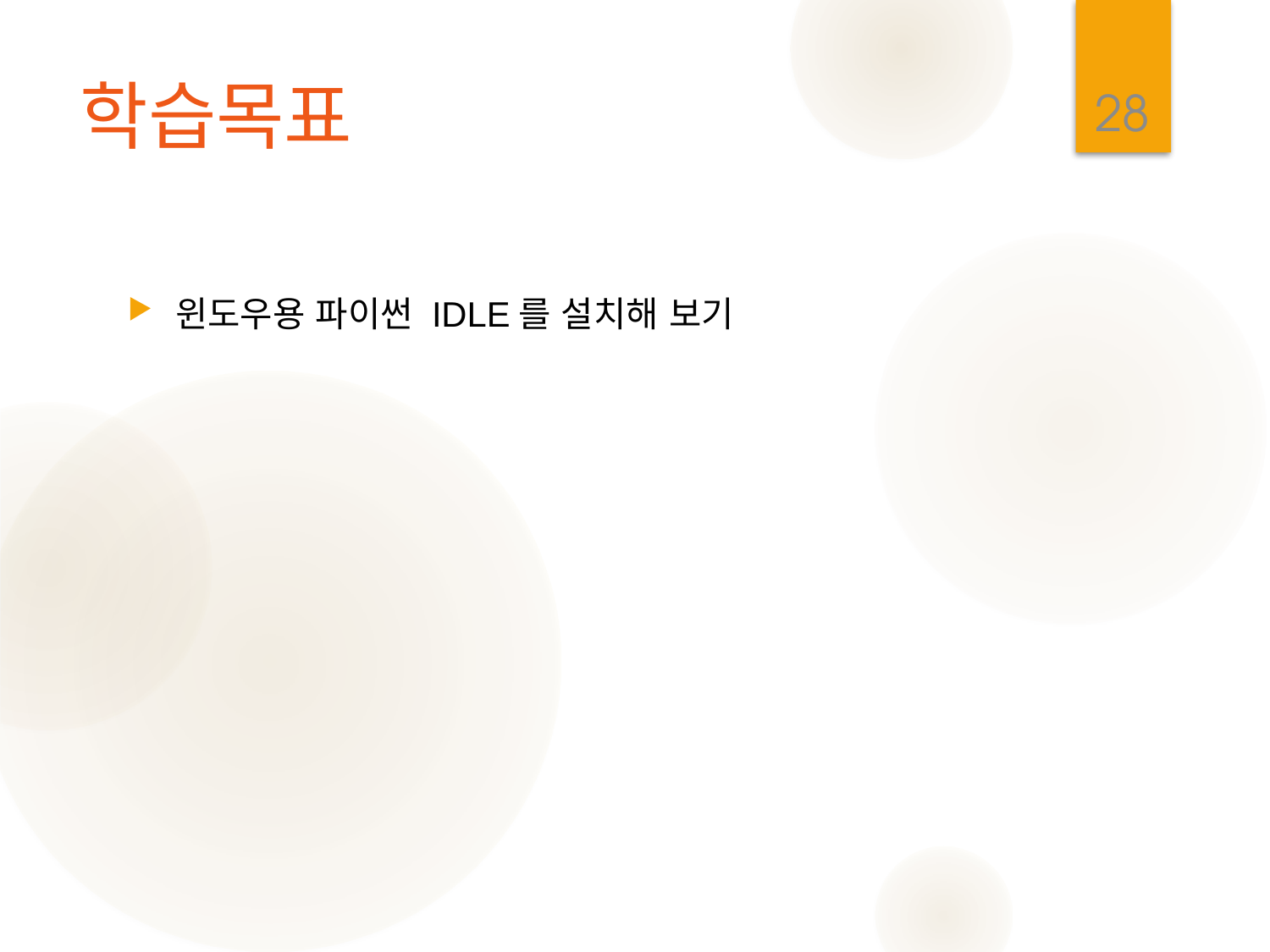

28
# 학습목표
윈도우용 파이썬 IDLE를 설치해 보기